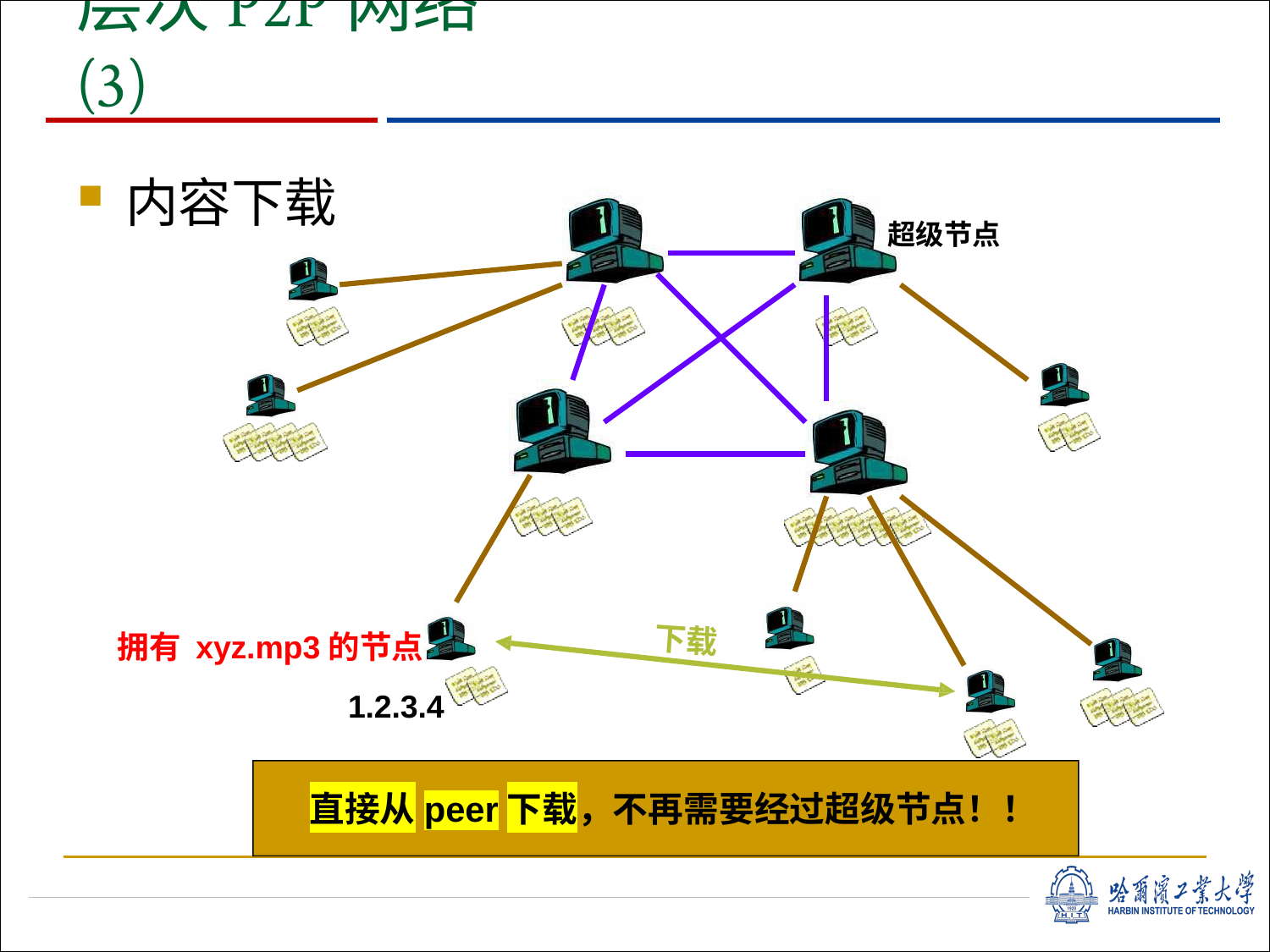

27

# 层次P2P网络 (3)
内容下载

超级节点

拥有 xyz.mp3的节点
1.2.3.4

直接从peer下载，不再需要经过超级节点！！

下载